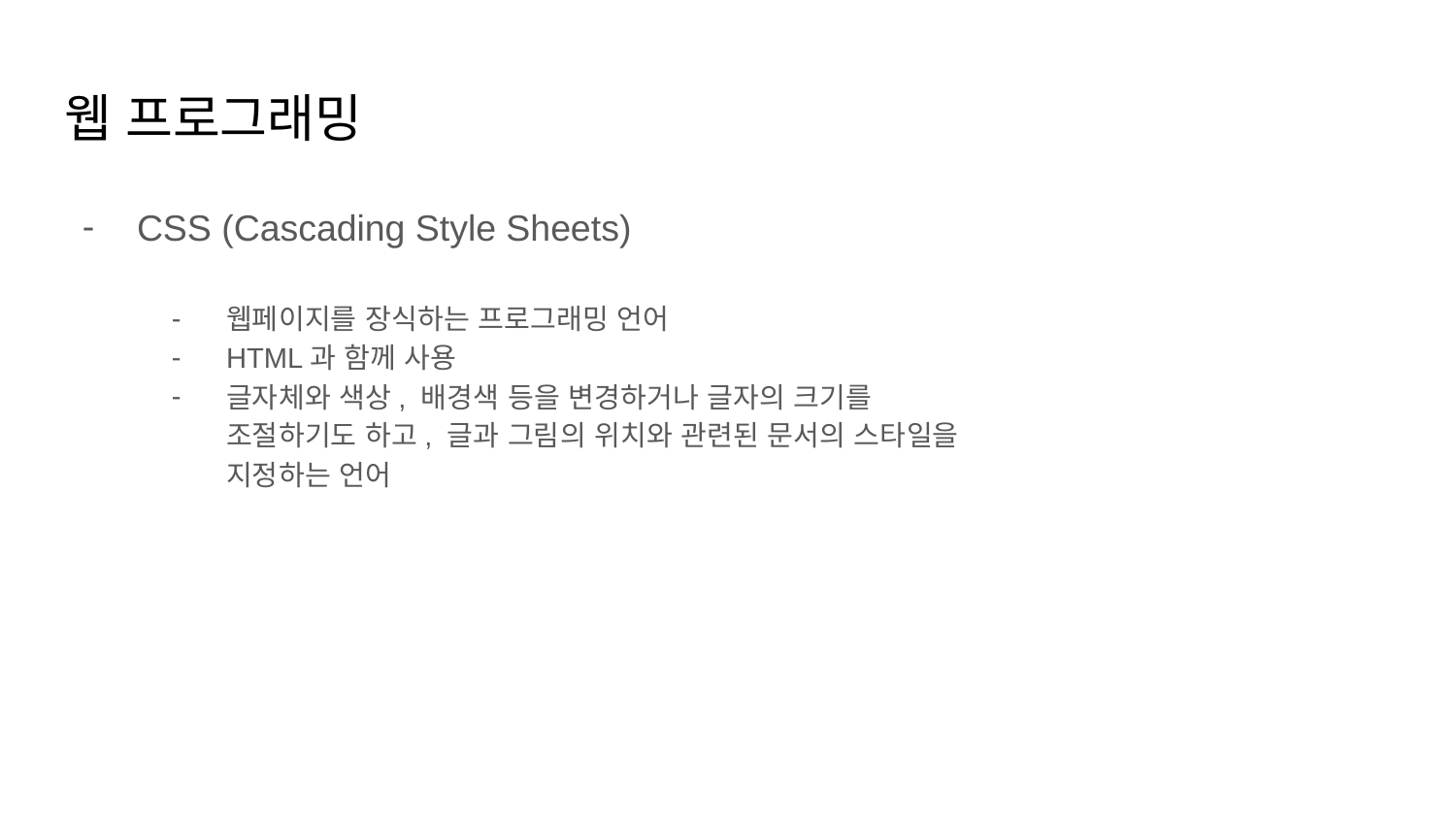

# 웹 프로그래밍
CSS (Cascading Style Sheets)
웹페이지를 장식하는 프로그래밍 언어
HTML과 함께 사용
글자체와 색상, 배경색 등을 변경하거나 글자의 크기를 조절하기도 하고, 글과 그림의 위치와 관련된 문서의 스타일을 지정하는 언어